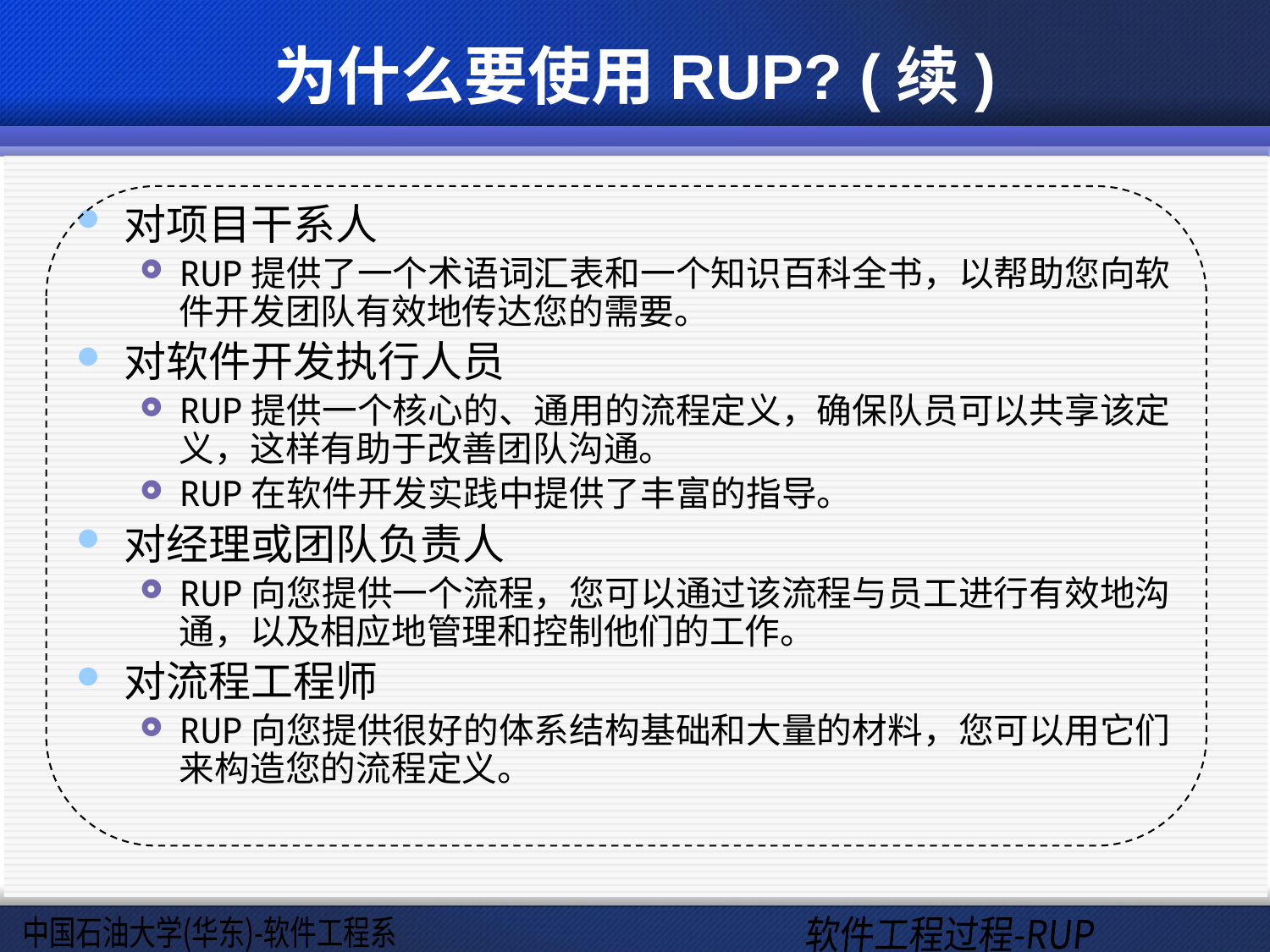

# 为什么要使用RUP? (续)

对项目干系人
RUP提供了一个术语词汇表和一个知识百科全书，以帮助您向软件开发团队有效地传达您的需要。
对软件开发执行人员
RUP提供一个核心的、通用的流程定义，确保队员可以共享该定义，这样有助于改善团队沟通。
RUP在软件开发实践中提供了丰富的指导。
对经理或团队负责人
RUP向您提供一个流程，您可以通过该流程与员工进行有效地沟通，以及相应地管理和控制他们的工作。
对流程工程师
RUP向您提供很好的体系结构基础和大量的材料，您可以用它们来构造您的流程定义。